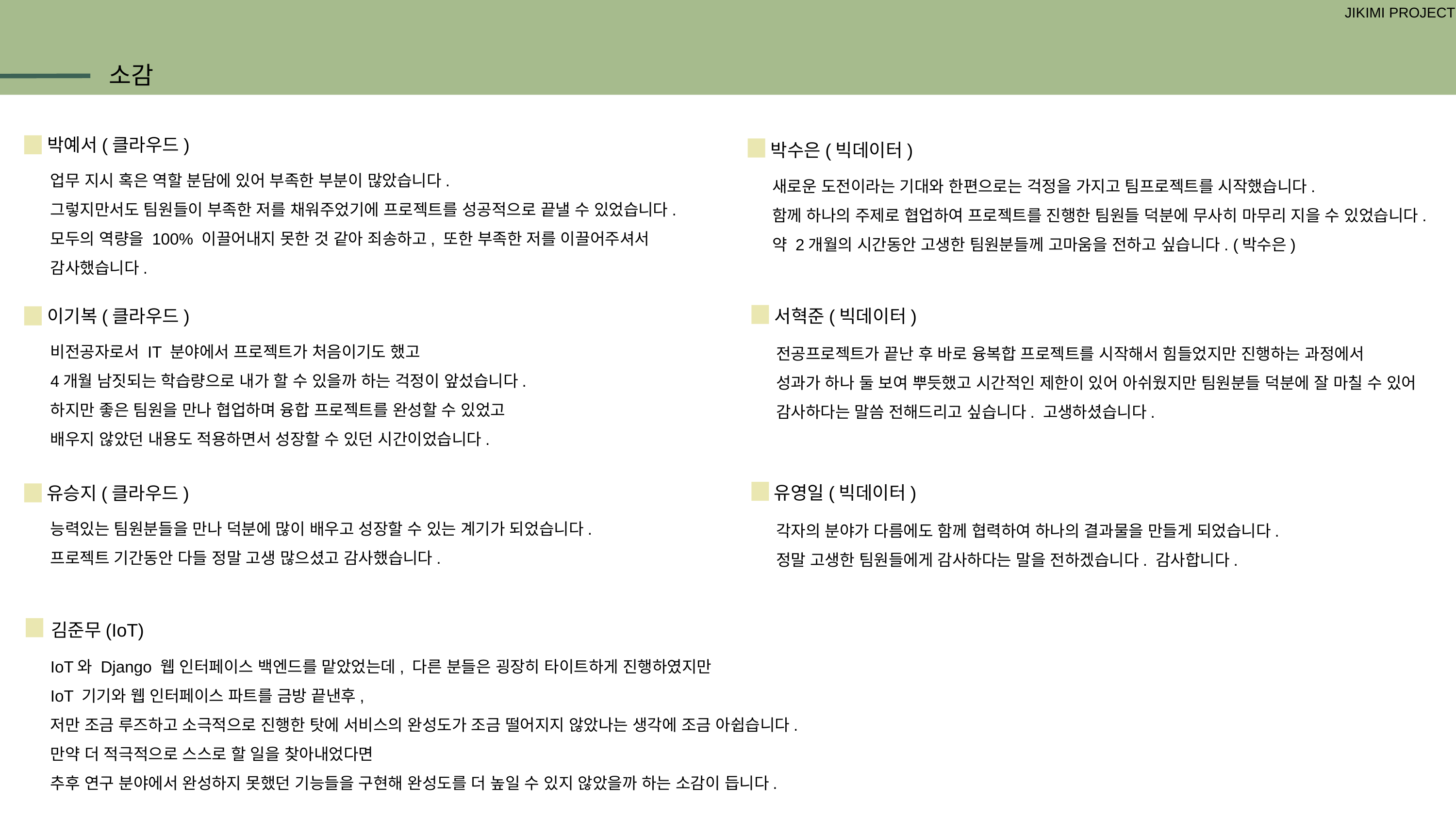

JIKIMI PROJECT
소감
박예서(클라우드)

업무 지시 혹은 역할 분담에 있어 부족한 부분이 많았습니다.
그렇지만서도 팀원들이 부족한 저를 채워주었기에 프로젝트를 성공적으로 끝낼 수 있었습니다.
모두의 역량을 100% 이끌어내지 못한 것 같아 죄송하고, 또한 부족한 저를 이끌어주셔서 감사했습니다.
박수은(빅데이터)

새로운 도전이라는 기대와 한편으로는 걱정을 가지고 팀프로젝트를 시작했습니다.
함께 하나의 주제로 협업하여 프로젝트를 진행한 팀원들 덕분에 무사히 마무리 지을 수 있었습니다.
약 2개월의 시간동안 고생한 팀원분들께 고마움을 전하고 싶습니다. (박수은)
서혁준(빅데이터)

전공프로젝트가 끝난 후 바로 융복합 프로젝트를 시작해서 힘들었지만 진행하는 과정에서
성과가 하나 둘 보여 뿌듯했고 시간적인 제한이 있어 아쉬웠지만 팀원분들 덕분에 잘 마칠 수 있어
감사하다는 말씀 전해드리고 싶습니다. 고생하셨습니다.
이기복(클라우드)

비전공자로서 IT 분야에서 프로젝트가 처음이기도 했고
4개월 남짓되는 학습량으로 내가 할 수 있을까 하는 걱정이 앞섰습니다.
하지만 좋은 팀원을 만나 협업하며 융합 프로젝트를 완성할 수 있었고
배우지 않았던 내용도 적용하면서 성장할 수 있던 시간이었습니다.
유영일(빅데이터)

각자의 분야가 다름에도 함께 협력하여 하나의 결과물을 만들게 되었습니다.
정말 고생한 팀원들에게 감사하다는 말을 전하겠습니다. 감사합니다.
유승지(클라우드)

능력있는 팀원분들을 만나 덕분에 많이 배우고 성장할 수 있는 계기가 되었습니다.
프로젝트 기간동안 다들 정말 고생 많으셨고 감사했습니다.
김준무(IoT)

IoT와 Django 웹 인터페이스 백엔드를 맡았었는데, 다른 분들은 굉장히 타이트하게 진행하였지만
IoT 기기와 웹 인터페이스 파트를 금방 끝낸후,
저만 조금 루즈하고 소극적으로 진행한 탓에 서비스의 완성도가 조금 떨어지지 않았나는 생각에 조금 아쉽습니다.
만약 더 적극적으로 스스로 할 일을 찾아내었다면
추후 연구 분야에서 완성하지 못했던 기능들을 구현해 완성도를 더 높일 수 있지 않았을까 하는 소감이 듭니다.